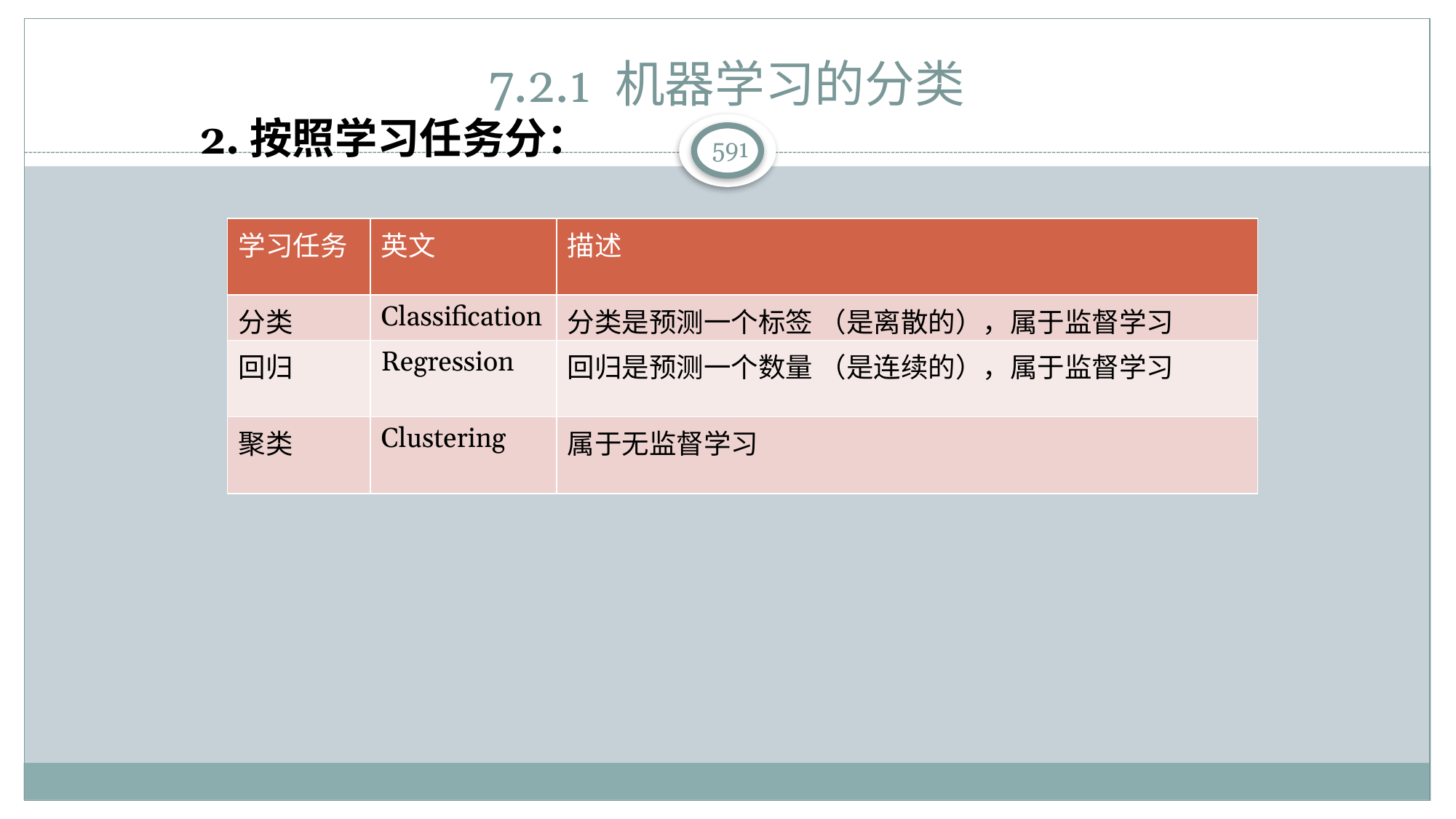

# 7.2.1 机器学习的分类
2.按照学习任务分：
| 学习任务 | 英文 | 描述 |
| --- | --- | --- |
| 分类 | Classification | 分类是预测一个标签 （是离散的），属于监督学习 |
| 回归 | Regression | 回归是预测一个数量 （是连续的），属于监督学习 |
| 聚类 | Clustering | 属于无监督学习 |
591